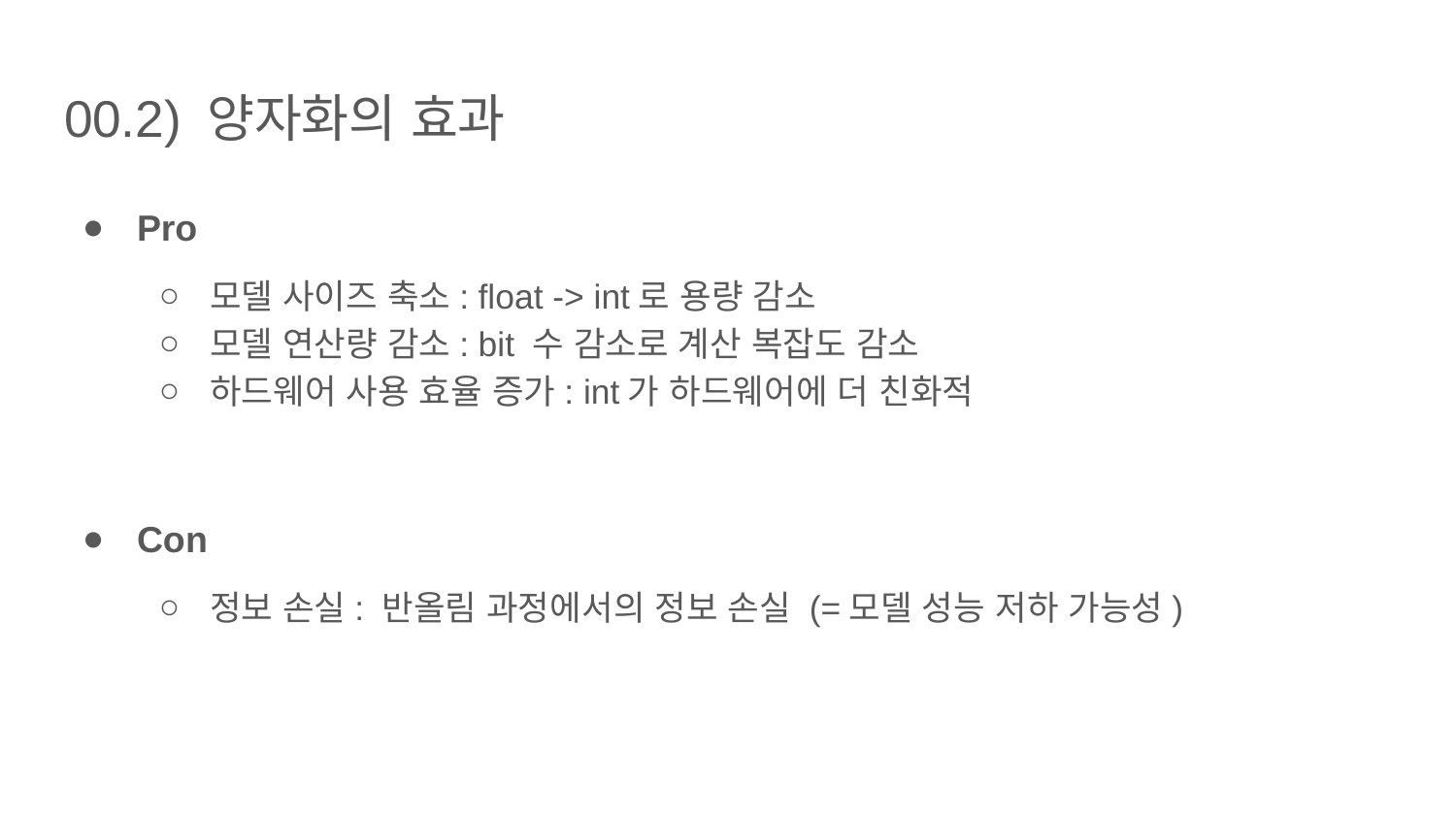

# 00.2) 양자화의 효과
Pro
모델 사이즈 축소: float -> int로 용량 감소
모델 연산량 감소: bit 수 감소로 계산 복잡도 감소
하드웨어 사용 효율 증가: int가 하드웨어에 더 친화적

Con
정보 손실: 반올림 과정에서의 정보 손실 (=모델 성능 저하 가능성)